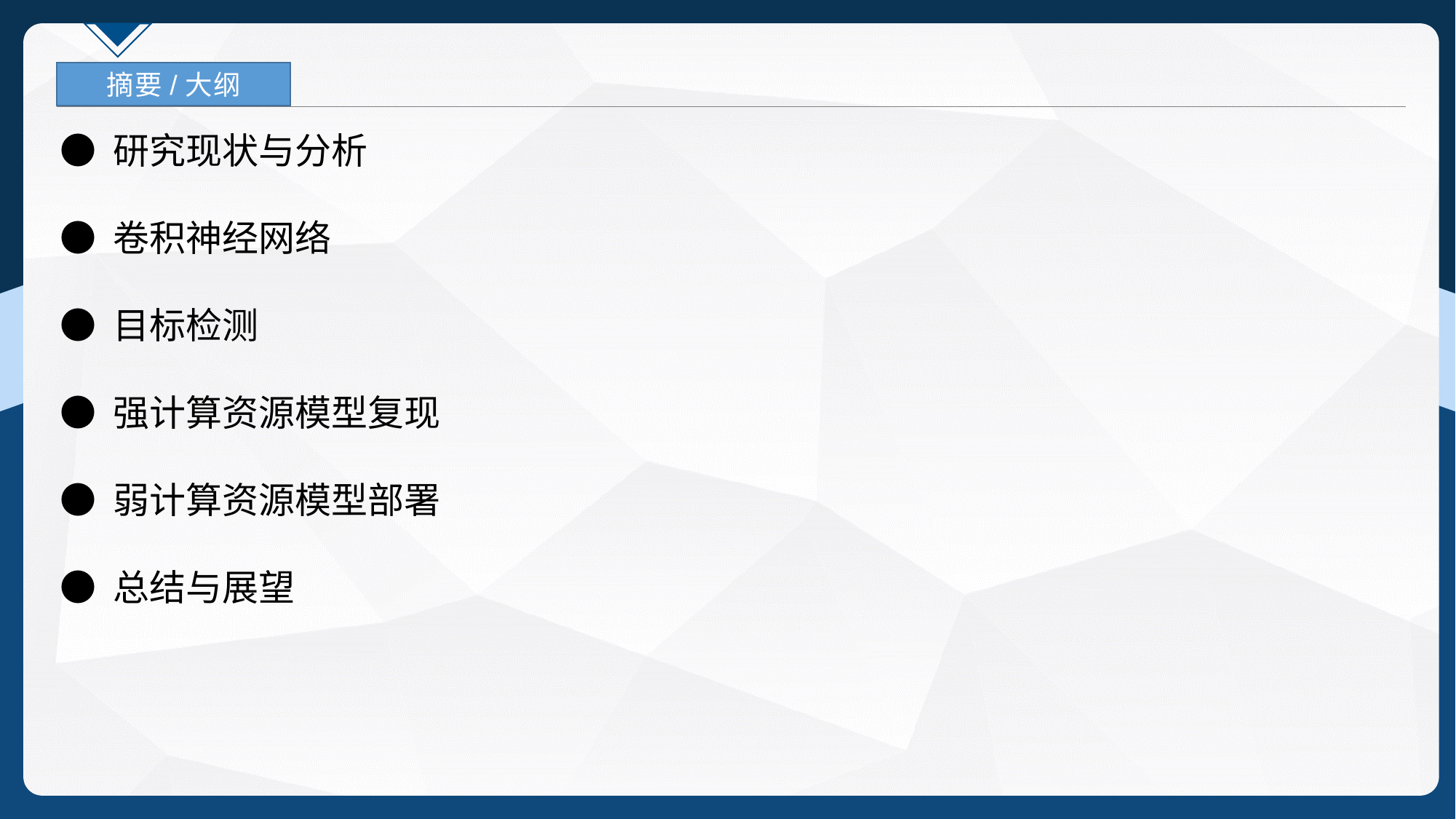

摘要/大纲

● 研究现状与分析

● 卷积神经网络

● 目标检测

● 强计算资源模型复现

● 弱计算资源模型部署

● 总结与展望

2